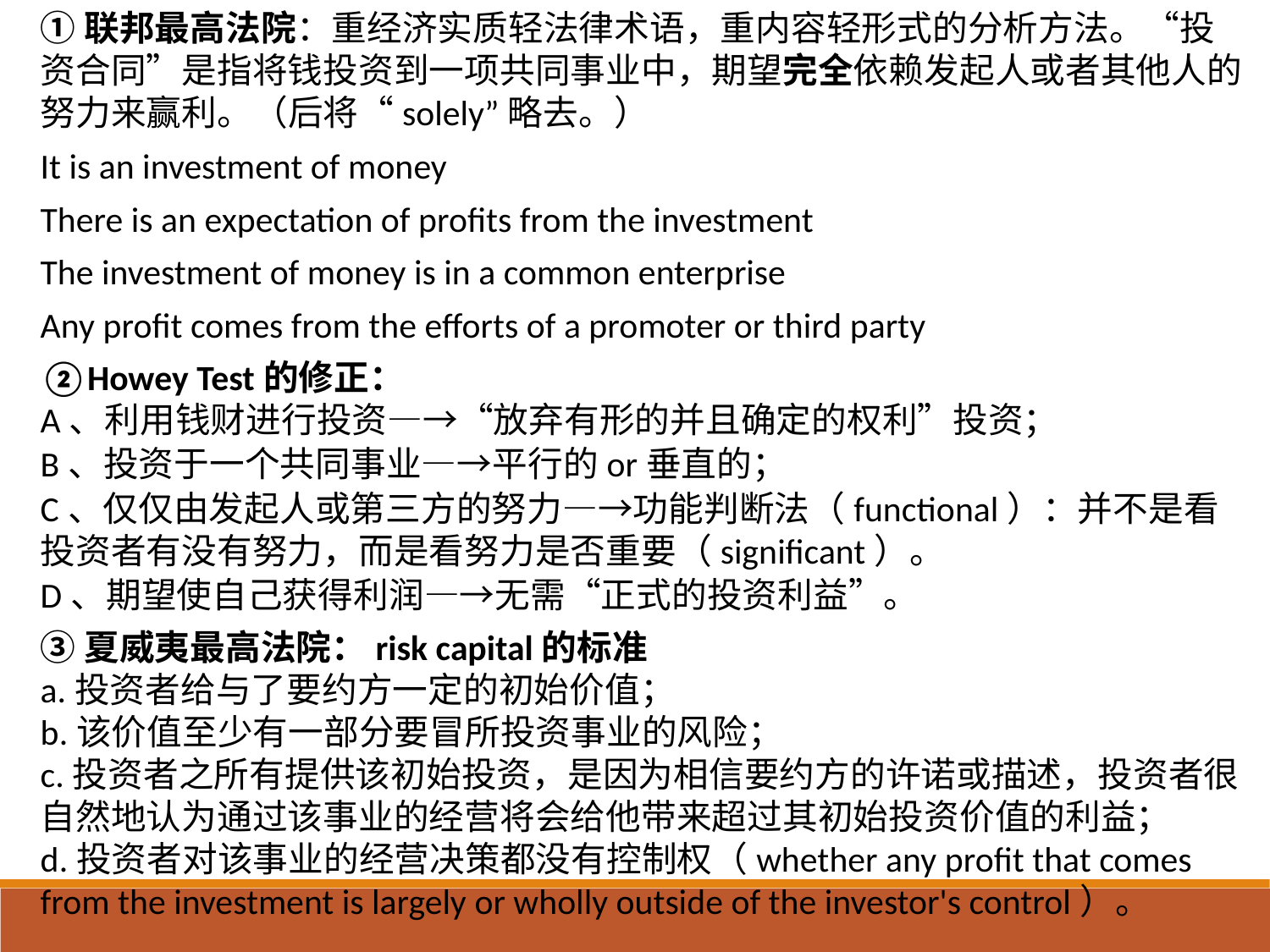

①联邦最高法院：重经济实质轻法律术语，重内容轻形式的分析方法。“投资合同”是指将钱投资到一项共同事业中，期望完全依赖发起人或者其他人的努力来赢利。（后将“solely”略去。）
It is an investment of money
There is an expectation of profits from the investment
The investment of money is in a common enterprise
Any profit comes from the efforts of a promoter or third party
②Howey Test的修正：
A、利用钱财进行投资—→“放弃有形的并且确定的权利”投资；
B、投资于一个共同事业—→平行的or垂直的；
C、仅仅由发起人或第三方的努力—→功能判断法（functional）：并不是看投资者有没有努力，而是看努力是否重要（significant）。
D、期望使自己获得利润—→无需“正式的投资利益”。
③夏威夷最高法院：risk capital的标准
a.投资者给与了要约方一定的初始价值；
b.该价值至少有一部分要冒所投资事业的风险；
c.投资者之所有提供该初始投资，是因为相信要约方的许诺或描述，投资者很自然地认为通过该事业的经营将会给他带来超过其初始投资价值的利益；
d.投资者对该事业的经营决策都没有控制权（whether any profit that comes from the investment is largely or wholly outside of the investor's control）。